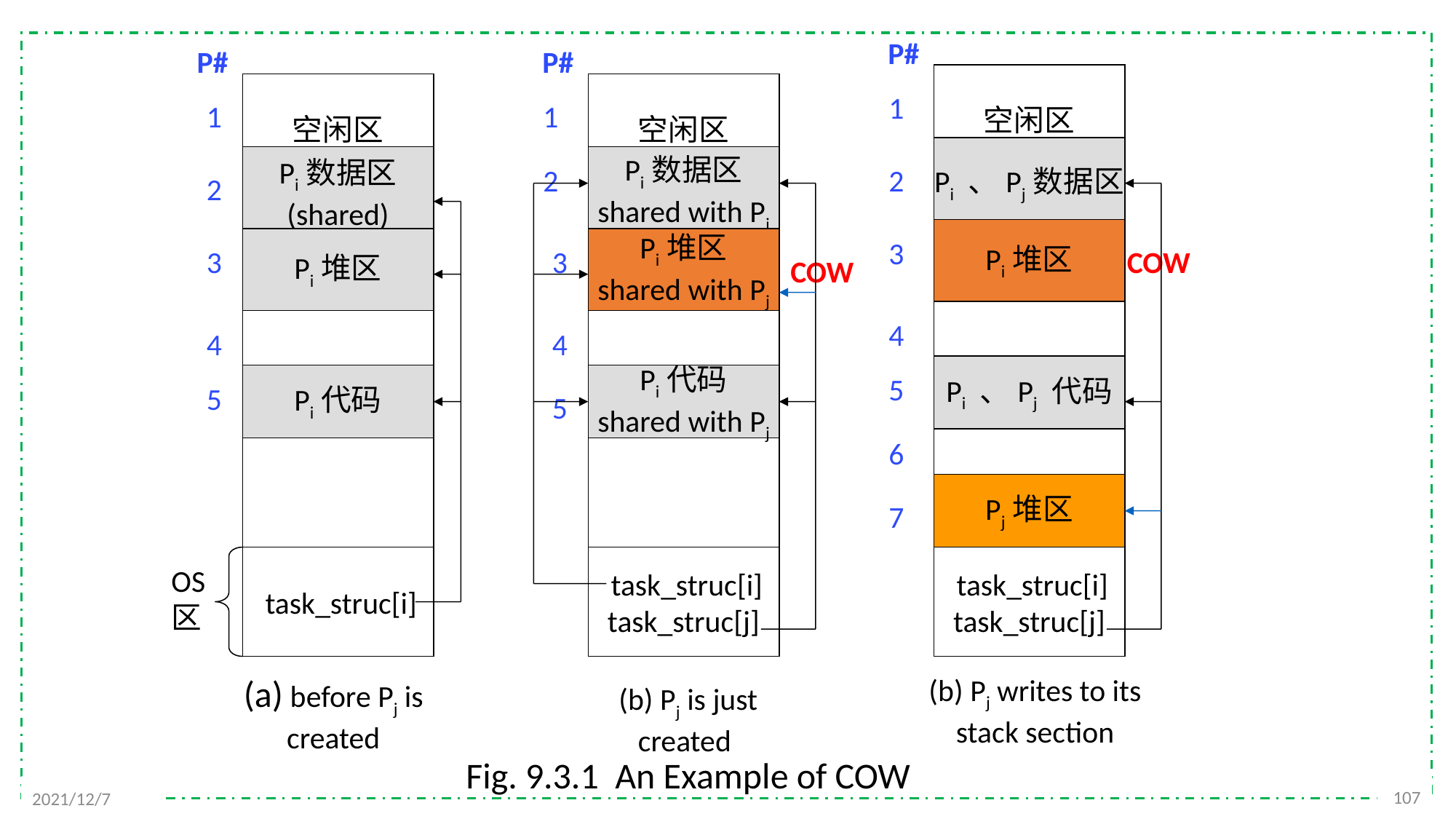

P#
 P#
 P#
空闲区
空闲区
空闲区
 1
 1
 1
Pi 、Pj数据区
Pi数据区
(shared)
Pi数据区
shared with Pj
 2
 2
 2

Pi堆区
Pi堆区
Pi堆区
shared with Pj
 3
 3
 3
COW
COW

 4
 4
 4
Pi 、Pj 代码
Pi代码
Pi代码
shared with Pj
 5
 5
 5

 6

Pj堆区
 7

 task_struc[i]
 task_struc[i]
task_struc[j]
 task_struc[i]
task_struc[j]
OS
区

(a) before Pj is created
(b) Pj writes to its
stack section
(b) Pj is just created
Fig. 9.3.1  An Example of COW
107
2021/12/7